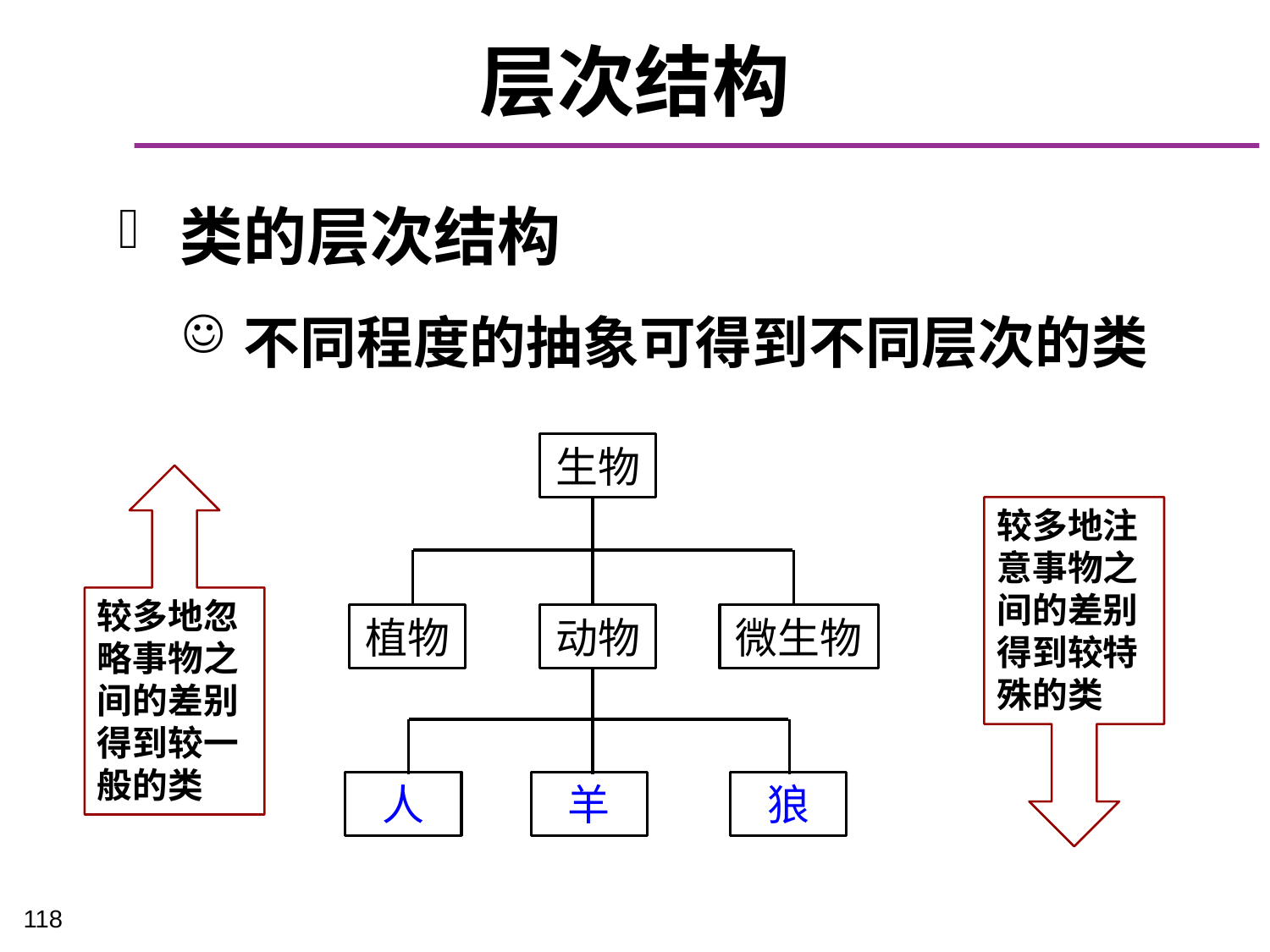

# 层次结构
类的层次结构
不同程度的抽象可得到不同层次的类
生物
较多地忽略事物之间的差别得到较一般的类
较多地注意事物之间的差别得到较特殊的类
植物
动物
微生物
人
羊
狼
118